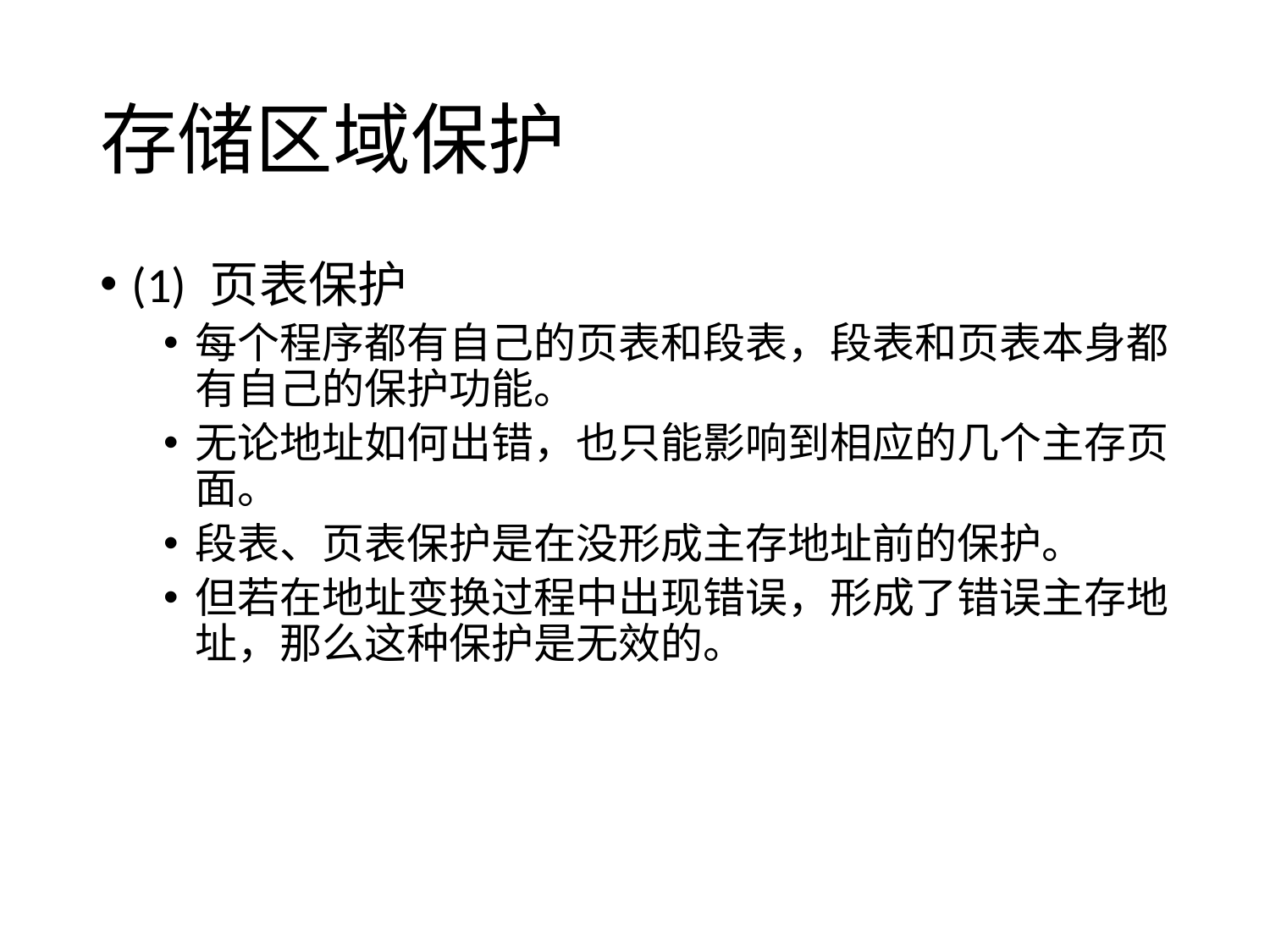

# 存储区域保护
(1) 页表保护
每个程序都有自己的页表和段表，段表和页表本身都有自己的保护功能。
无论地址如何出错，也只能影响到相应的几个主存页面。
段表、页表保护是在没形成主存地址前的保护。
但若在地址变换过程中出现错误，形成了错误主存地址，那么这种保护是无效的。